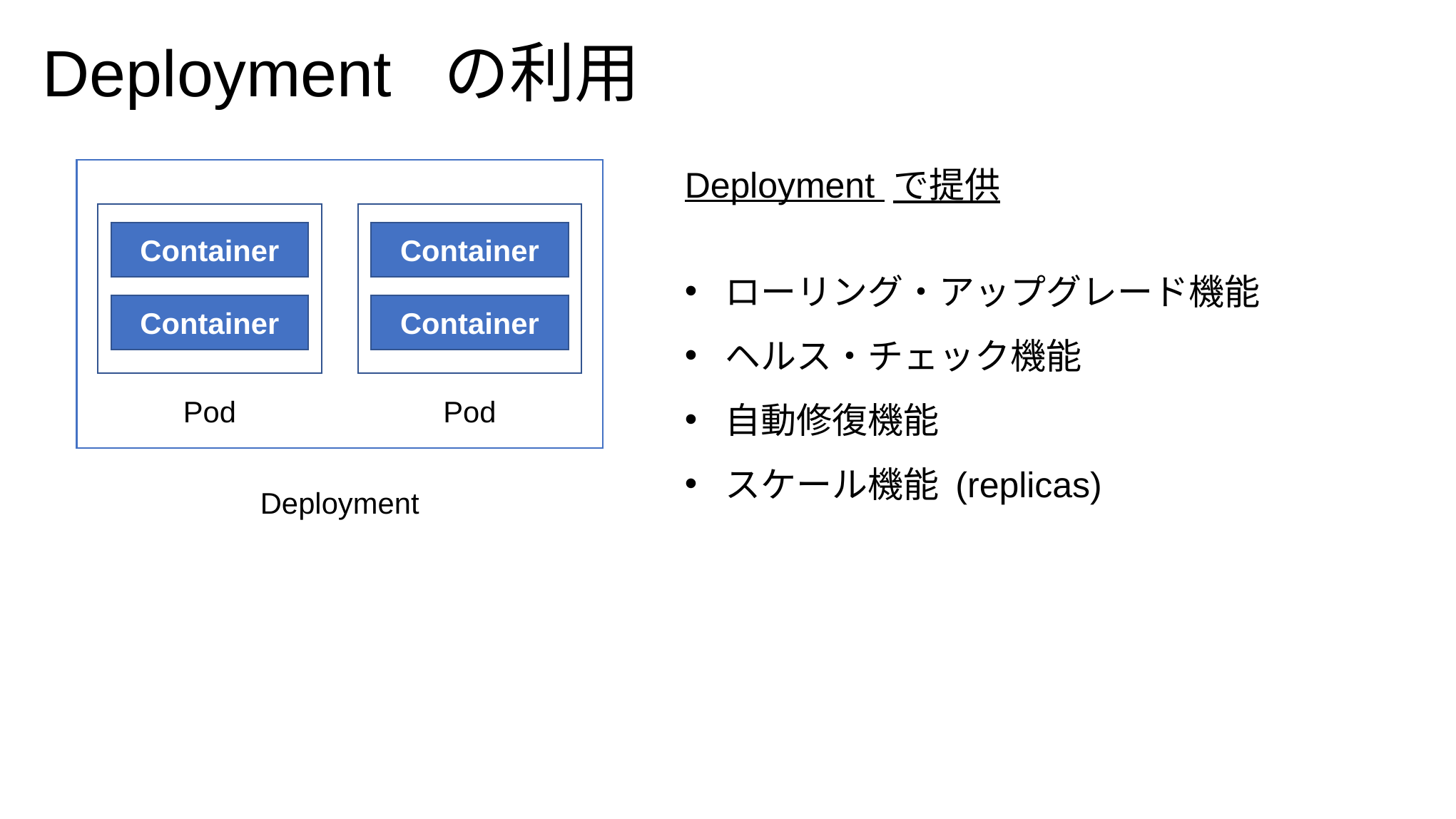

Deployment  の利用
Deployment で提供

ローリング・アップグレード機能
ヘルス・チェック機能
自動修復機能
スケール機能 (replicas)

Container
Container
Pod

Container
Container
Pod
Deployment